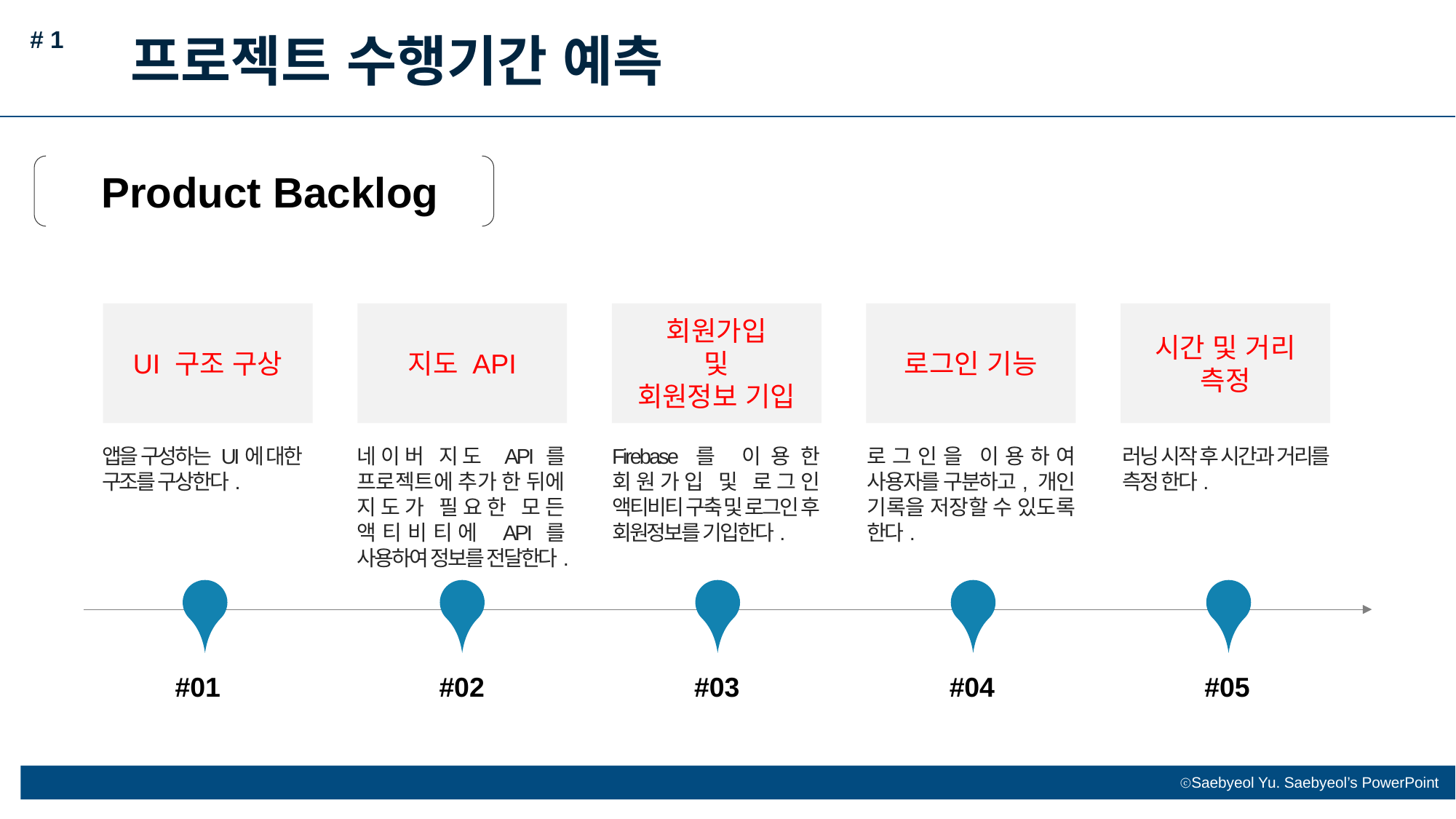

# 1
프로젝트 수행기간 예측

Product Backlog
UI 구조 구상
지도 API
회원가입
및
회원정보 기입
로그인 기능
시간 및 거리
측정
러닝 시작 후 시간과 거리를 측정 한다.
로그인을 이용하여 사용자를 구분하고, 개인 기록을 저장할 수 있도록 한다.
Firebase를 이용한 회원가입 및 로그인 액티비티 구축 및 로그인 후 회원정보를 기입한다.
네이버 지도 API를 프로젝트에 추가 한 뒤에 지도가 필요한 모든 액티비티에 API를 사용하여 정보를 전달한다.
앱을 구성하는 UI에 대한
구조를 구상한다.

#02

#03

#04

#05

#01